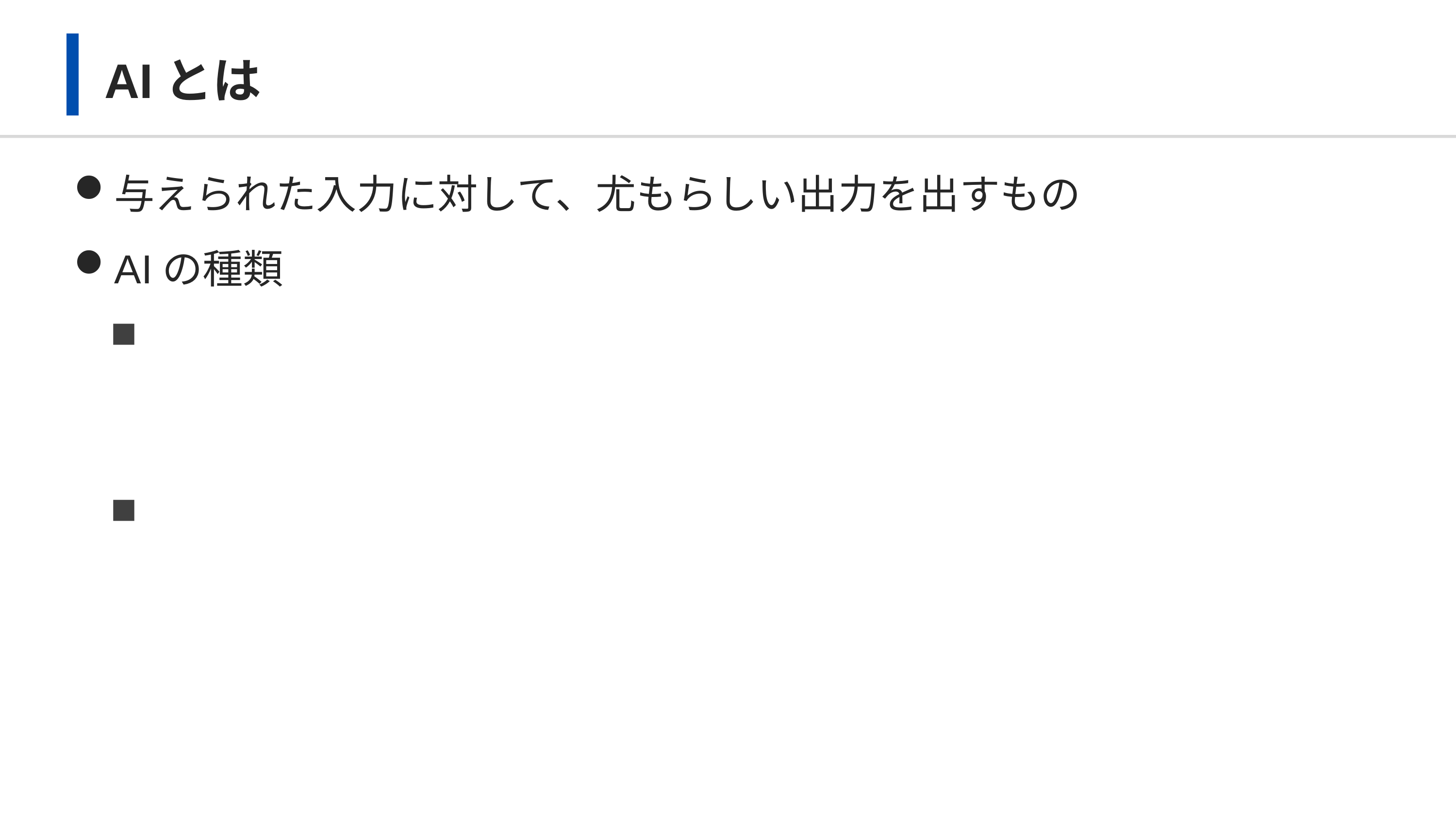

# AIとは
与えられた入力に対して、尤もらしい出力を出すもの
AIの種類
 もしかしたらここに文字が書かれているかもしれないと思って、PDF上を
ドラッグしてみたそこのあなた、残念！
そんなことを試す人がいることなど、お見通しさ！www
 作っている側も、自分だったらこういうことするからな〜と思いながらいろんな対策を練っているのだよ！　はっはっは！
昨今はこれをAIとして定義することもある（情報処理学会）